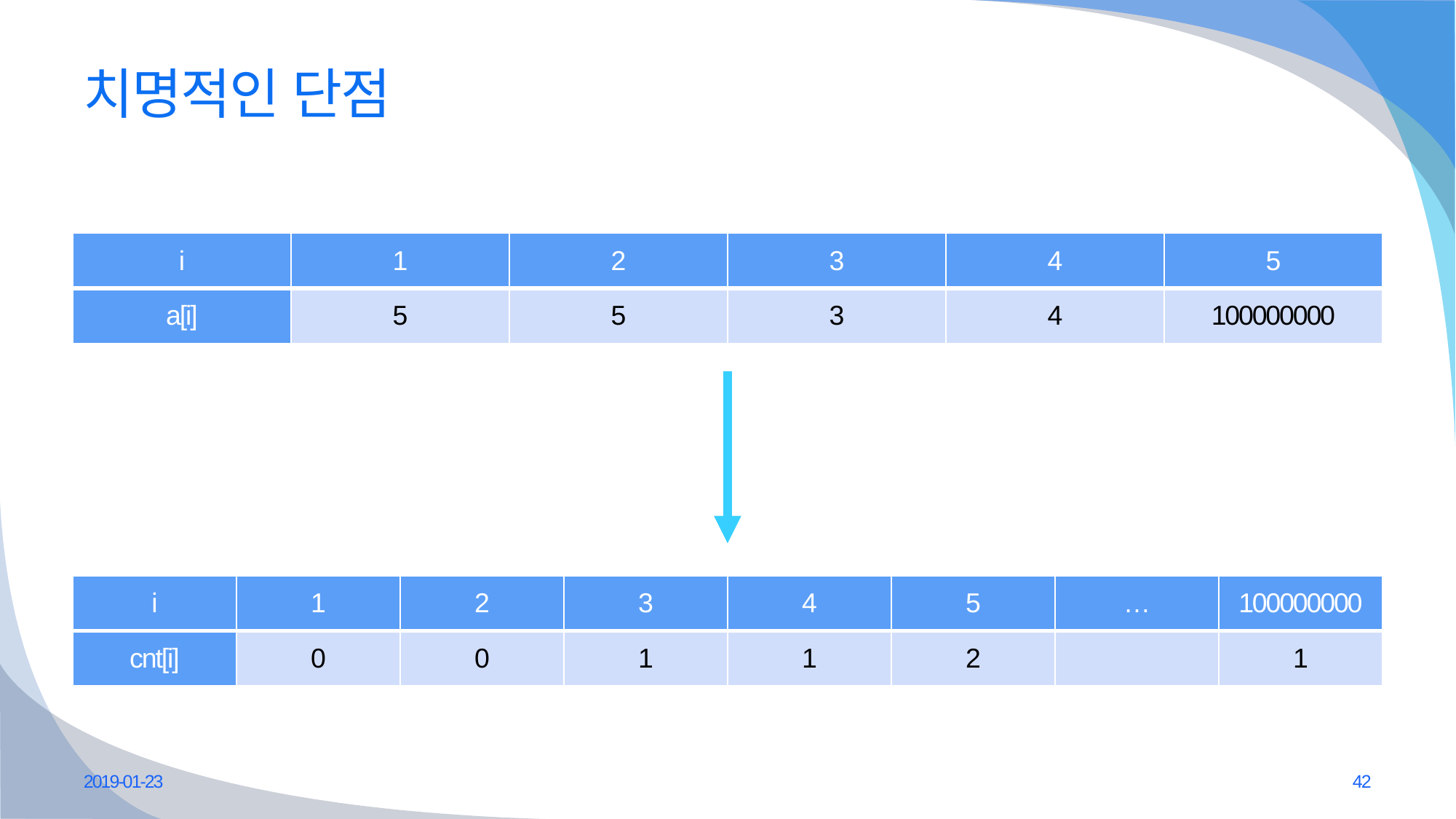

# 치명적인 단점

| i | 1 | 2 | 3 | 4 | 5 |
| --- | --- | --- | --- | --- | --- |
| a[i] | 5 | 5 | 3 | 4 | 100000000 |
| i | 1 | 2 | 3 | 4 | 5 | … | 100000000 |
| --- | --- | --- | --- | --- | --- | --- | --- |
| cnt[i] | 0 | 0 | 1 | 1 | 2 |  | 1 |
2019-01-23
42